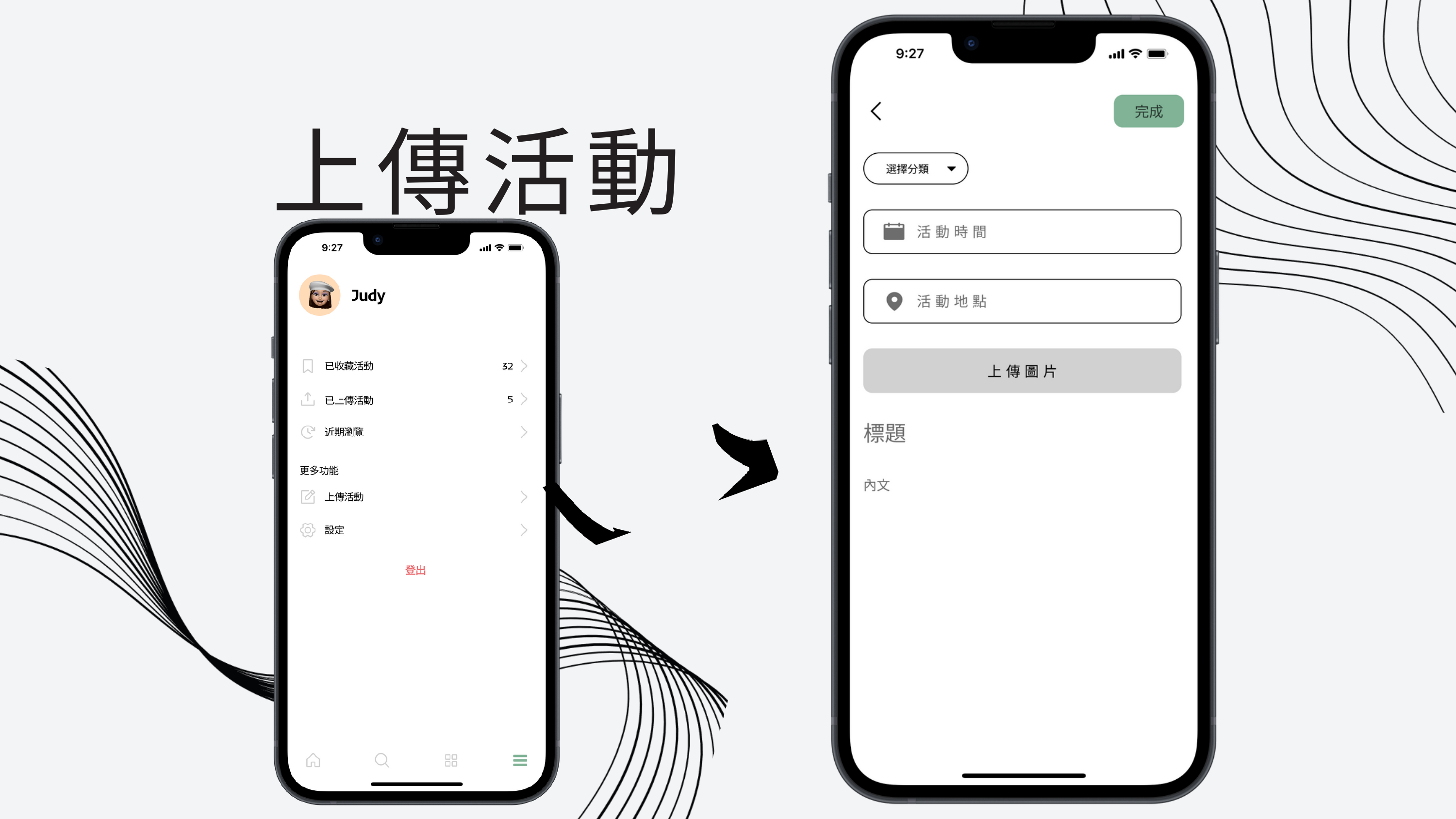

結論

上傳活動

優點

將活動統整，讓使用者可以更清楚的了解活動資訊
依照活動性質分類，讓有興趣的使用者可以方便檢視
可以讓使用者搜尋自己有興趣的活動

發展

增加提醒功能，提醒使用者記得參加活動
提供使用者輸入活動評價，能分享活動經驗，作為活動主辦者下次舉辦活動時的參考